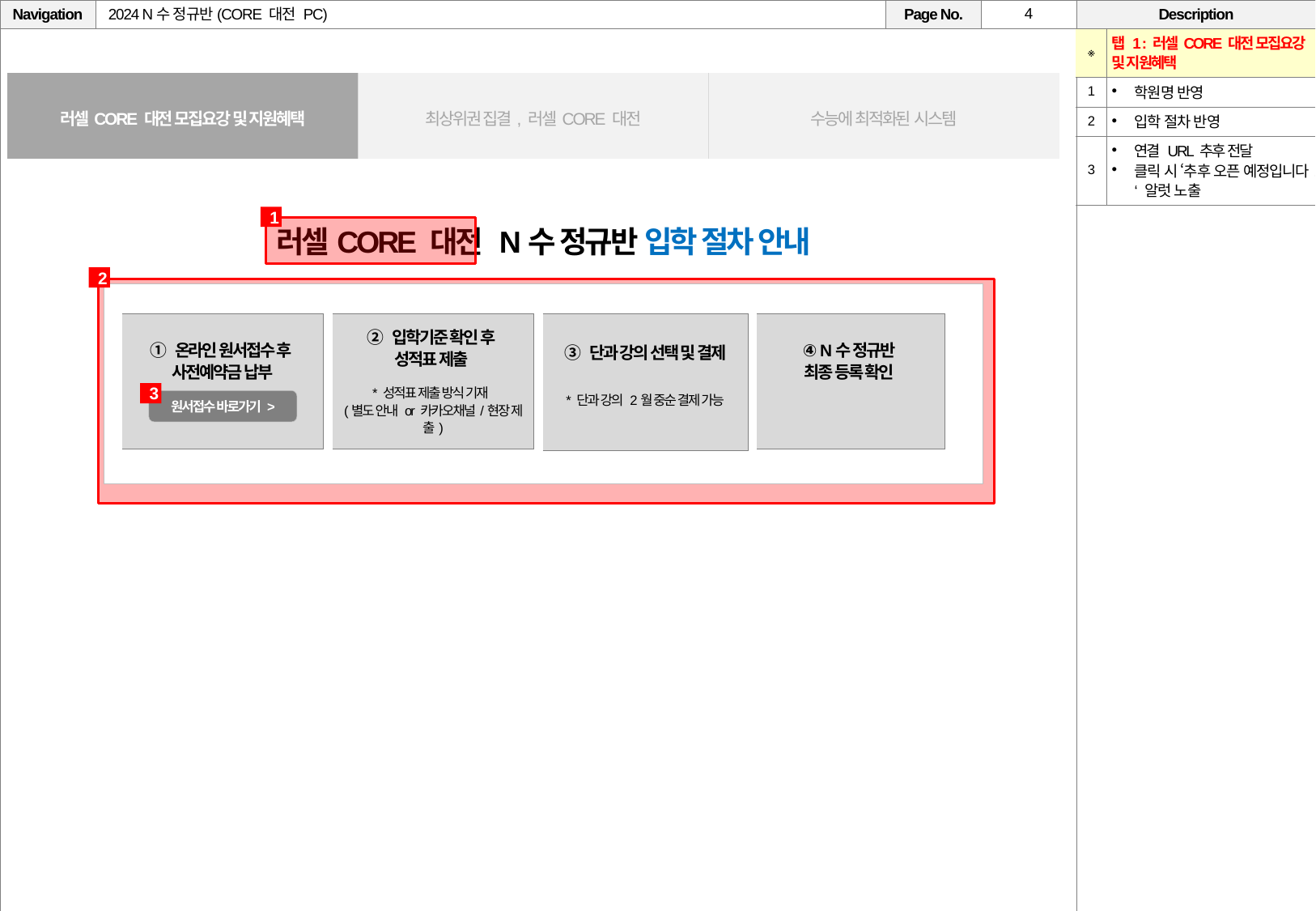

# 2024 N수 정규반(CORE 대전 PC)
| ※ | 탭 1 : 러셀CORE 대전 모집요강 및 지원혜택 |
| --- | --- |
| 1 | 학원명 반영 |
| 2 | 입학 절차 반영 |
| 3 | 연결 URL 추후 전달 클릭 시 ‘추후 오픈 예정입니다.‘ 알럿 노출 |
| 러셀CORE 대전 모집요강 및 지원혜택 | 최상위권 집결, 러셀CORE 대전 | 수능에 최적화된 시스템 |
| --- | --- | --- |
1
러셀CORE 대전 N수 정규반 입학 절차 안내

2

| ① 온라인 원서접수 후 사전예약금 납부 |
| --- |
| ② 입학기준 확인 후 성적표 제출 \* 성적표 제출 방식 기재 (별도 안내 or 카카오채널/현장 제출) |
| --- |
| ③ 단과 강의 선택 및 결제 \* 단과 강의 2월 중순 결제 가능 |
| --- |
| ④ N수 정규반 최종 등록 확인 |
| --- |
3
원서접수 바로가기 >